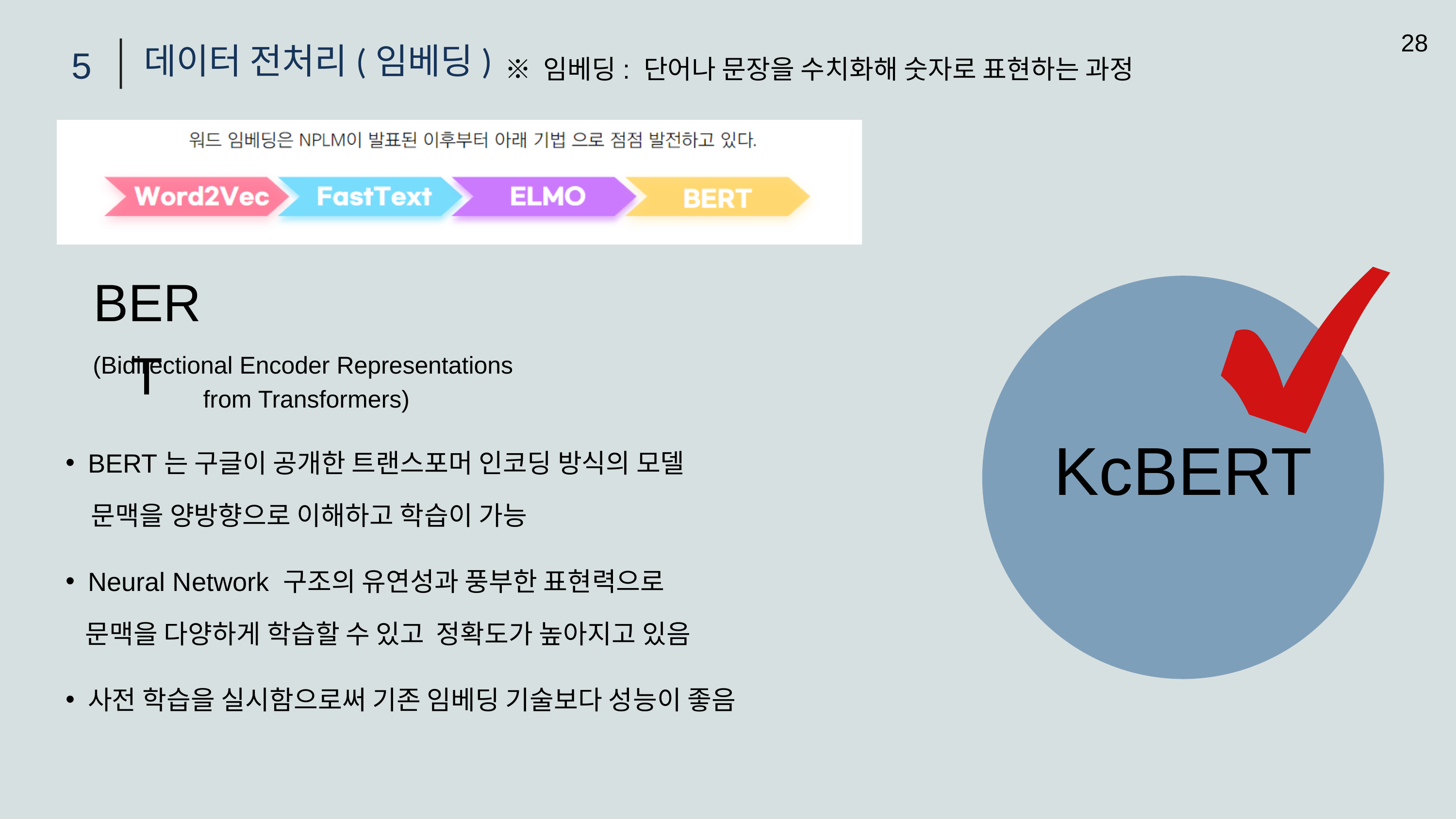

28
※ 임베딩: 단어나 문장을 수치화해 숫자로 표현하는 과정
데이터 전처리(임베딩)
5

BERT

(Bidirectional Encoder Representations
from Transformers)
KcBERT
BERT는 구글이 공개한 트랜스포머 인코딩 방식의 모델
       문맥을 양방향으로 이해하고 학습이 가능
Neural Network 구조의 유연성과 풍부한 표현력으로
      문맥을 다양하게 학습할 수 있고  정확도가 높아지고 있음
사전 학습을 실시함으로써 기존 임베딩 기술보다 성능이 좋음